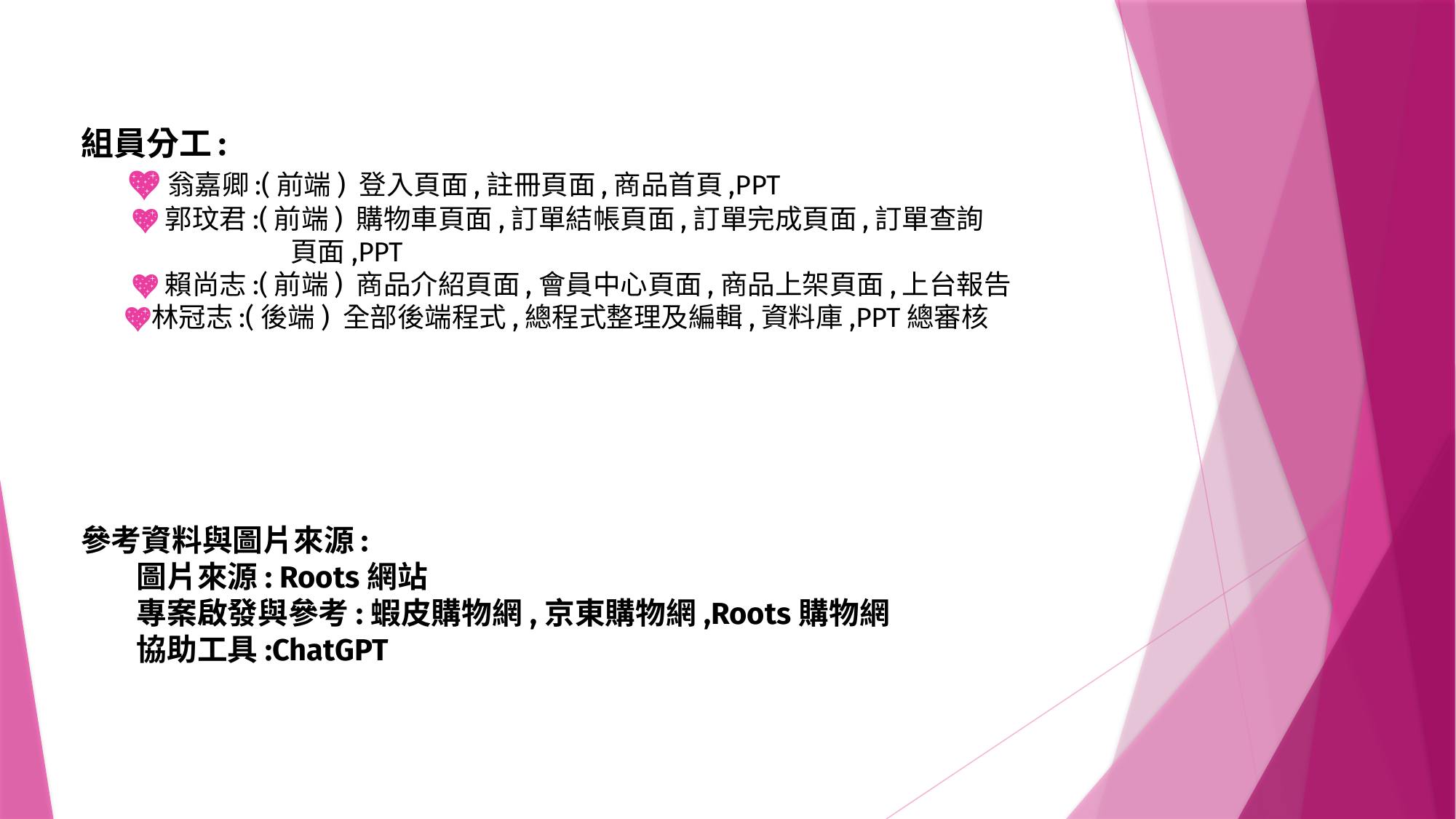

# 組員分工: 💖翁嘉卿:(前端) 登入頁面,註冊頁面,商品首頁,PPT 💖郭玟君:(前端) 購物車頁面,訂單結帳頁面,訂單完成頁面,訂單查詢 頁面,PPT 💖賴尚志:(前端) 商品介紹頁面,會員中心頁面,商品上架頁面,上台報告 💖林冠志:(後端) 全部後端程式,總程式整理及編輯,資料庫,PPT總審核
參考資料與圖片來源:
       圖片來源: Roots網站
       專案啟發與參考:蝦皮購物網,京東購物網,Roots購物網
       協助工具:ChatGPT